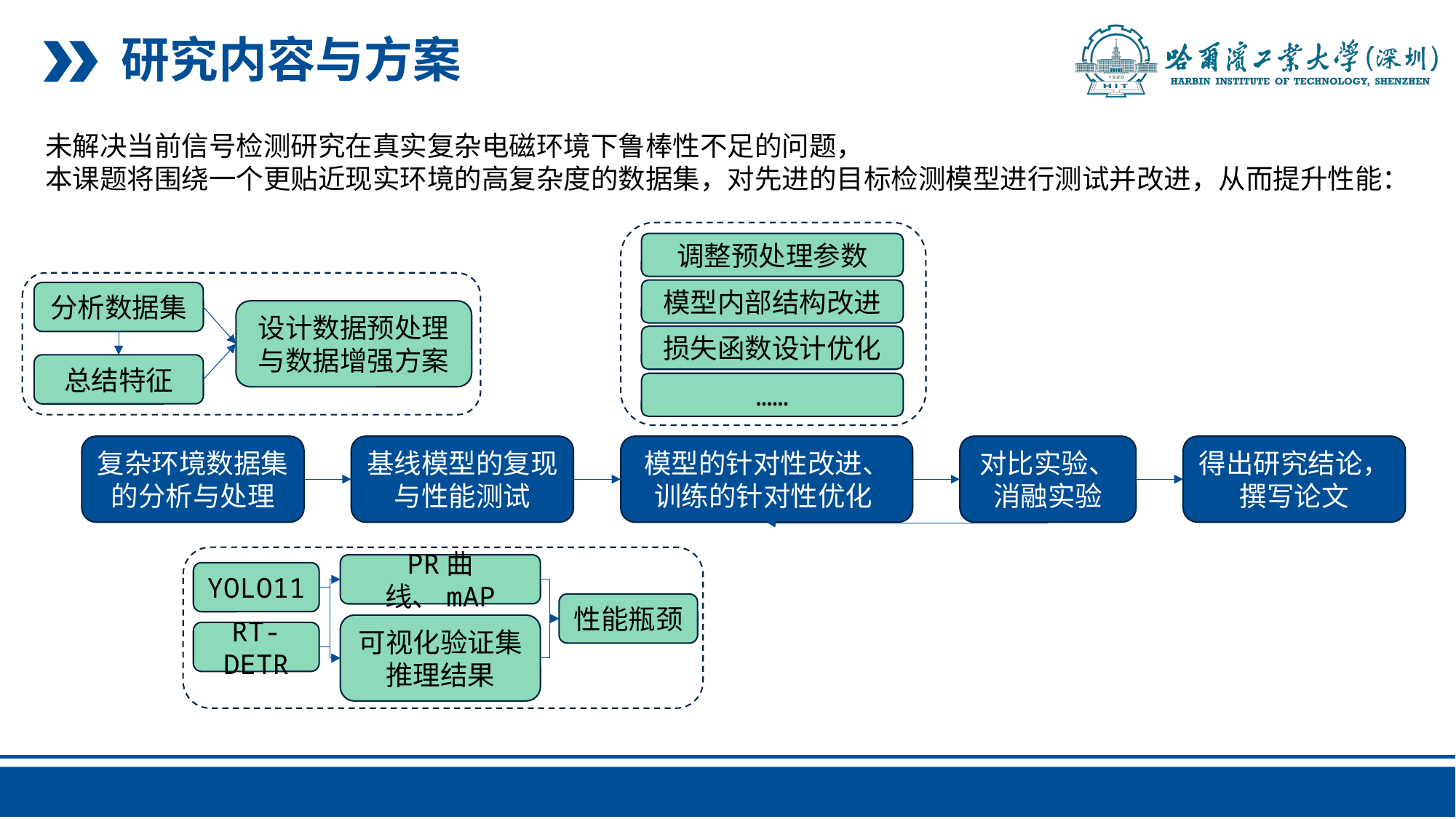

研究内容与方案
未解决当前信号检测研究在真实复杂电磁环境下鲁棒性不足的问题，
本课题将围绕一个更贴近现实环境的高复杂度的数据集，对先进的目标检测模型进行测试并改进，从而提升性能：

调整预处理参数

模型内部结构改进
分析数据集
设计数据预处理与数据增强方案
损失函数设计优化
总结特征
……
复杂环境数据集的分析与处理
基线模型的复现与性能测试
模型的针对性改进、训练的针对性优化
对比实验、消融实验
得出研究结论，撰写论文

PR曲线、mAP
YOLO11
性能瓶颈
可视化验证集推理结果
RT-DETR